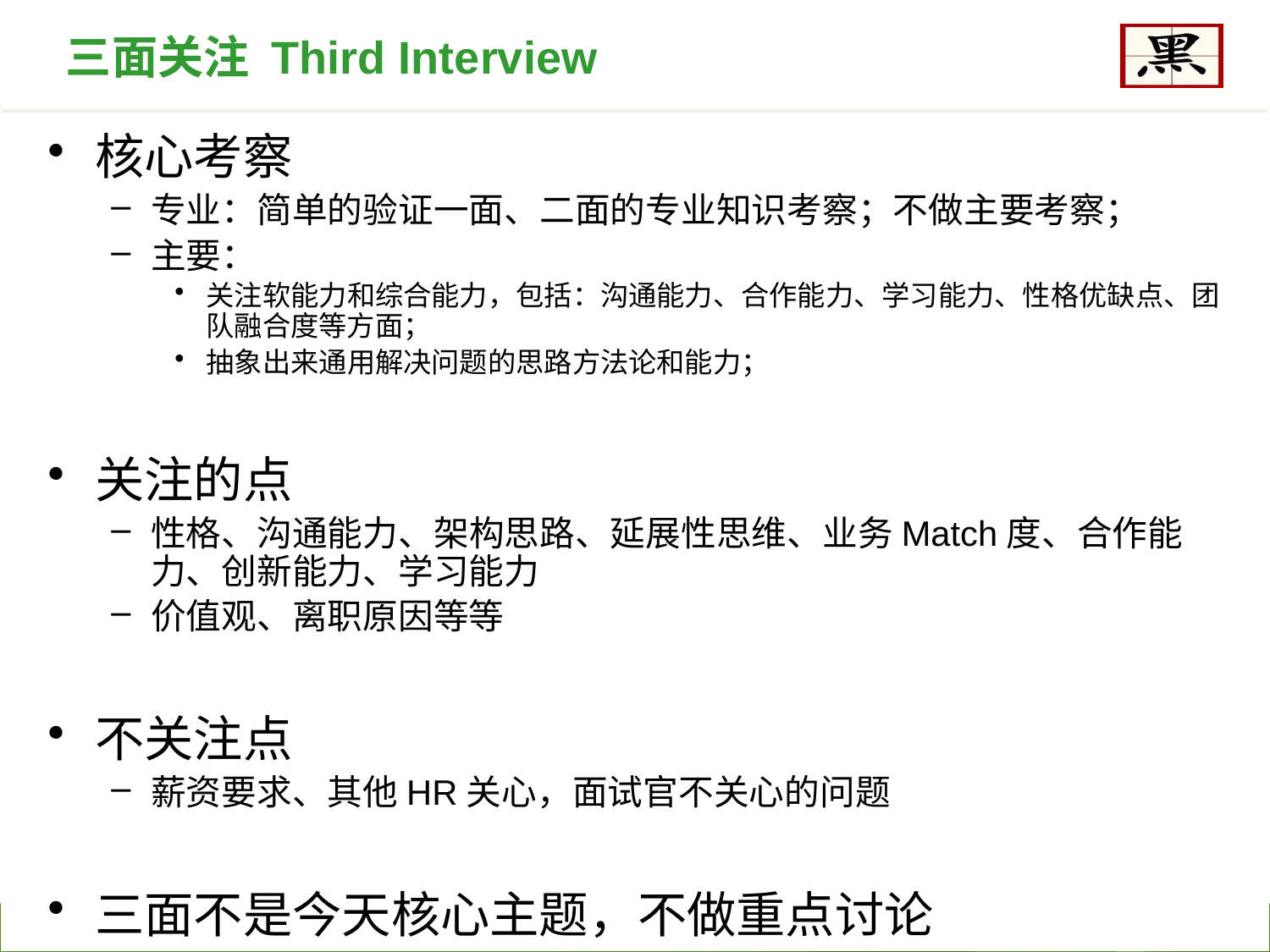

三面关注 Third Interview
核心考察
专业：简单的验证一面、二面的专业知识考察；不做主要考察；
主要：
关注软能力和综合能力，包括：沟通能力、合作能力、学习能力、性格优缺点、团队融合度等方面；
抽象出来通用解决问题的思路方法论和能力；

关注的点
性格、沟通能力、架构思路、延展性思维、业务Match度、合作能力、创新能力、学习能力
价值观、离职原因等等

不关注点
薪资要求、其他HR关心，面试官不关心的问题

三面不是今天核心主题，不做重点讨论